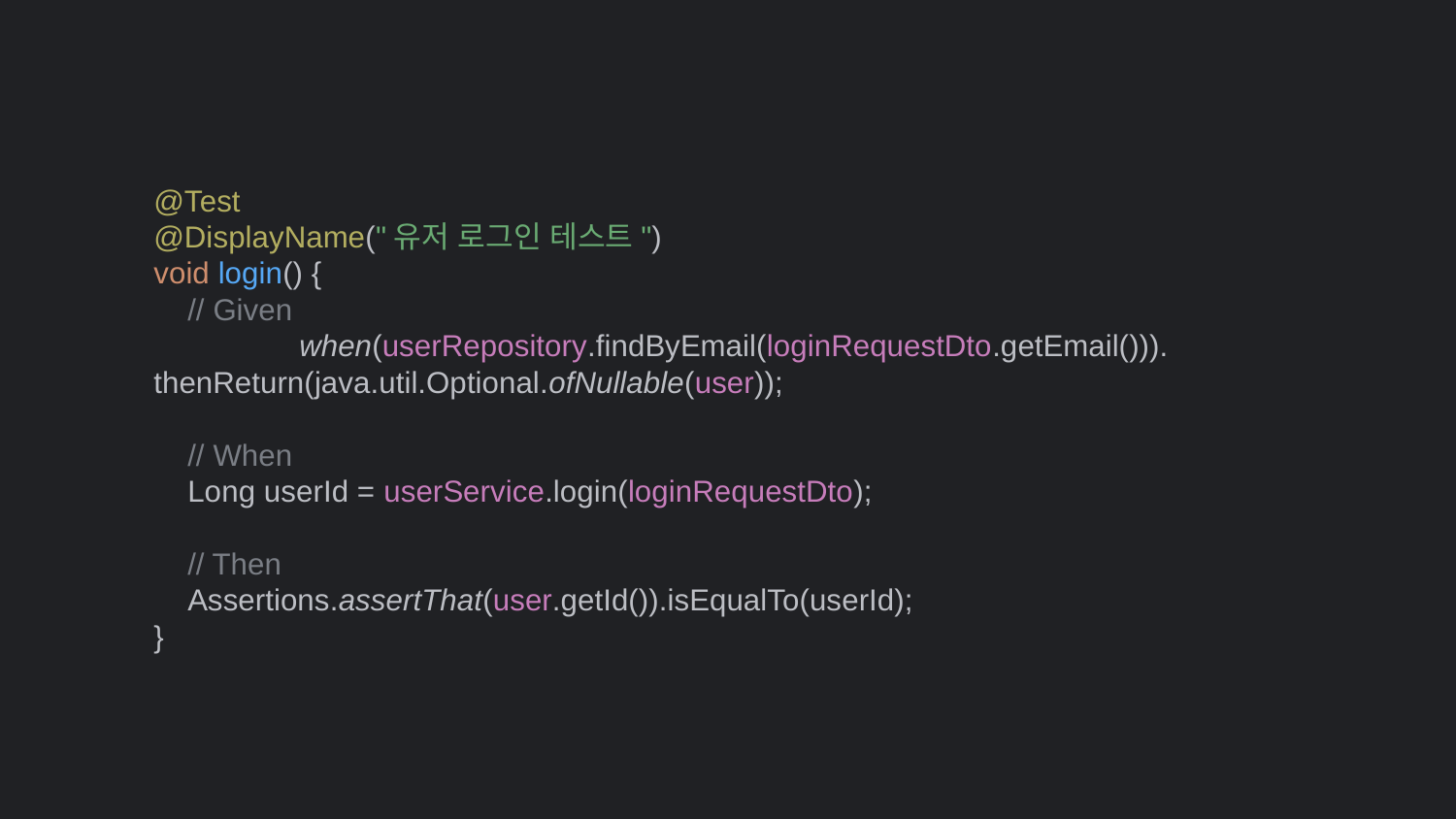

@Test
@DisplayName("유저 로그인 테스트")
void login() {
    // Given
   	when(userRepository.findByEmail(loginRequestDto.getEmail())).	thenReturn(java.util.Optional.ofNullable(user));
    // When
    Long userId = userService.login(loginRequestDto);
    // Then
    Assertions.assertThat(user.getId()).isEqualTo(userId);
}